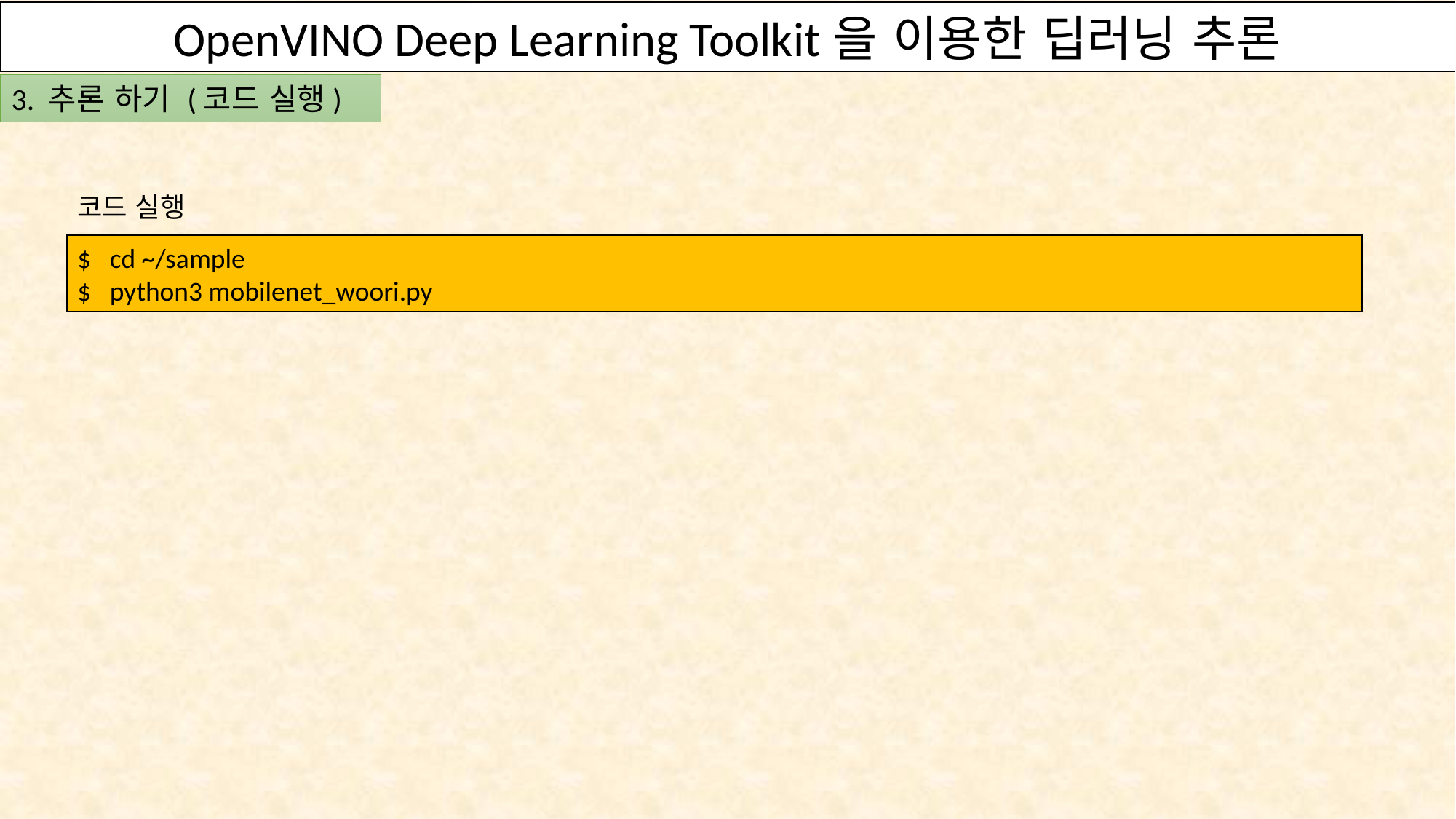

OpenVINO Deep Learning Toolkit을 이용한 딥러닝 추론
3. 추론 하기 (코드 실행)
코드 실행
$   cd ~/sample
$   python3 mobilenet_woori.py